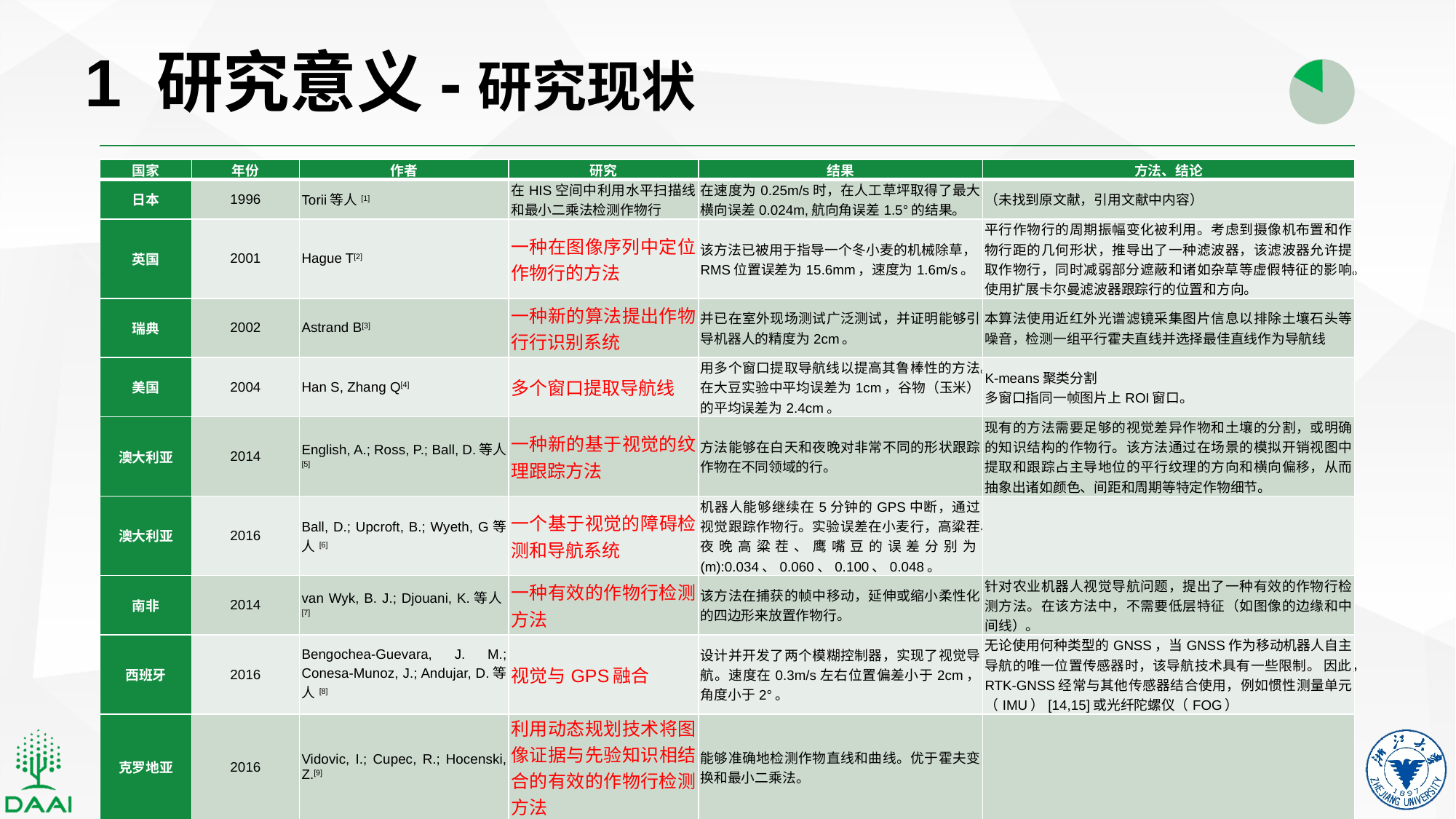

1 研究意义-研究现状

| 国家 | 年份 | 作者 | 研究 | 结果 | 方法、结论 |
| --- | --- | --- | --- | --- | --- |
| 日本 | 1996 | Torii等人[1] | 在HIS空间中利用水平扫描线和最小二乘法检测作物行 | 在速度为0.25m/s时，在人工草坪取得了最大横向误差0.024m,航向角误差1.5°的结果。 | （未找到原文献，引用文献中内容） |
| 英国 | 2001 | Hague T[2] | 一种在图像序列中定位作物行的方法 | 该方法已被用于指导一个冬小麦的机械除草，RMS位置误差为15.6mm，速度为1.6m/s。 | 平行作物行的周期振幅变化被利用。考虑到摄像机布置和作物行距的几何形状，推导出了一种滤波器，该滤波器允许提取作物行，同时减弱部分遮蔽和诸如杂草等虚假特征的影响。使用扩展卡尔曼滤波器跟踪行的位置和方向。 |
| 瑞典 | 2002 | Astrand B[3] | 一种新的算法提出作物行行识别系统 | 并已在室外现场测试广泛测试，并证明能够引导机器人的精度为2cm。 | 本算法使用近红外光谱滤镜采集图片信息以排除土壤石头等噪音，检测一组平行霍夫直线并选择最佳直线作为导航线 |
| 美国 | 2004 | Han S, Zhang Q[4] | 多个窗口提取导航线 | 用多个窗口提取导航线以提高其鲁棒性的方法。在大豆实验中平均误差为1cm，谷物（玉米）的平均误差为2.4cm。 | K-means聚类分割 多窗口指同一帧图片上ROI窗口。 |
| 澳大利亚 | 2014 | English, A.; Ross, P.; Ball, D.等人[5] | 一种新的基于视觉的纹理跟踪方法 | 方法能够在白天和夜晚对非常不同的形状跟踪作物在不同领域的行。 | 现有的方法需要足够的视觉差异作物和土壤的分割，或明确的知识结构的作物行。该方法通过在场景的模拟开销视图中提取和跟踪占主导地位的平行纹理的方向和横向偏移，从而抽象出诸如颜色、间距和周期等特定作物细节。 |
| 澳大利亚 | 2016 | Ball, D.; Upcroft, B.; Wyeth, G等人[6] | 一个基于视觉的障碍检测和导航系统 | 机器人能够继续在5分钟的GPS中断，通过视觉跟踪作物行。实验误差在小麦行，高粱茬、夜晚高粱茬、鹰嘴豆的误差分别为(m):0.034、0.060、0.100、0.048。 |  |
| 南非 | 2014 | van Wyk, B. J.; Djouani, K.等人[7] | 一种有效的作物行检测方法 | 该方法在捕获的帧中移动，延伸或缩小柔性化的四边形来放置作物行。 | 针对农业机器人视觉导航问题，提出了一种有效的作物行检测方法。在该方法中，不需要低层特征（如图像的边缘和中间线）。 |
| 西班牙 | 2016 | Bengochea-Guevara, J. M.; Conesa-Munoz, J.; Andujar, D.等人[8] | 视觉与GPS融合 | 设计并开发了两个模糊控制器，实现了视觉导航。速度在0.3m/s左右位置偏差小于2cm，角度小于2°。 | 无论使用何种类型的GNSS，当GNSS作为移动机器人自主导航的唯一位置传感器时，该导航技术具有一些限制。 因此，RTK-GNSS经常与其他传感器结合使用，例如惯性测量单元（IMU）[14,15]或光纤陀螺仪（FOG） |
| 克罗地亚 | 2016 | Vidovic, I.; Cupec, R.; Hocenski, Z.[9] | 利用动态规划技术将图像证据与先验知识相结合的有效的作物行检测方法 | 能够准确地检测作物直线和曲线。优于霍夫变换和最小二乘法。 |  |
2018/10/26
浙江大学硕士开题报告
6